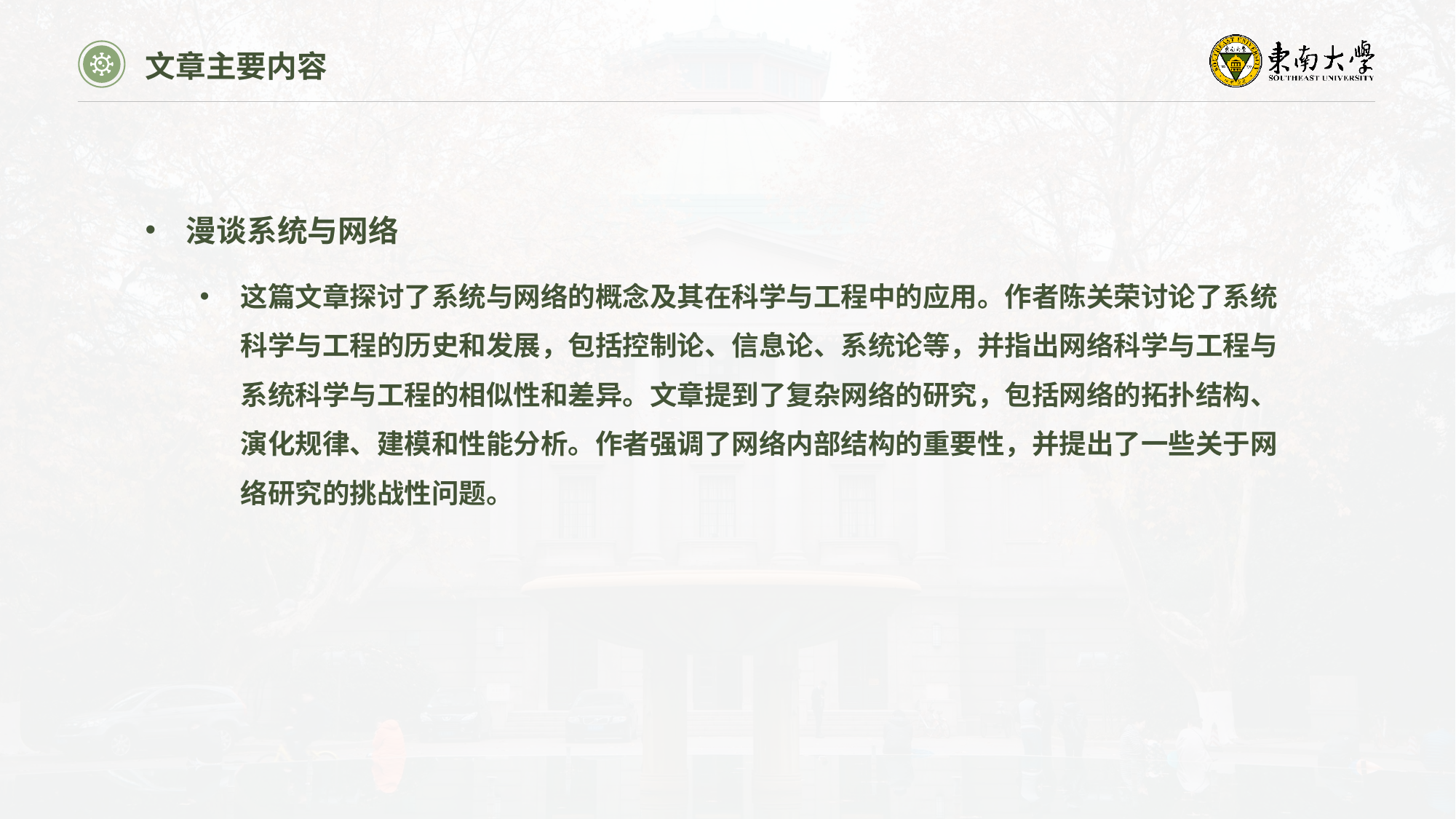

文章主要内容
漫谈系统与网络
这篇文章探讨了系统与网络的概念及其在科学与工程中的应用。作者陈关荣讨论了系统科学与工程的历史和发展，包括控制论、信息论、系统论等，并指出网络科学与工程与系统科学与工程的相似性和差异。文章提到了复杂网络的研究，包括网络的拓扑结构、演化规律、建模和性能分析。作者强调了网络内部结构的重要性，并提出了一些关于网络研究的挑战性问题。